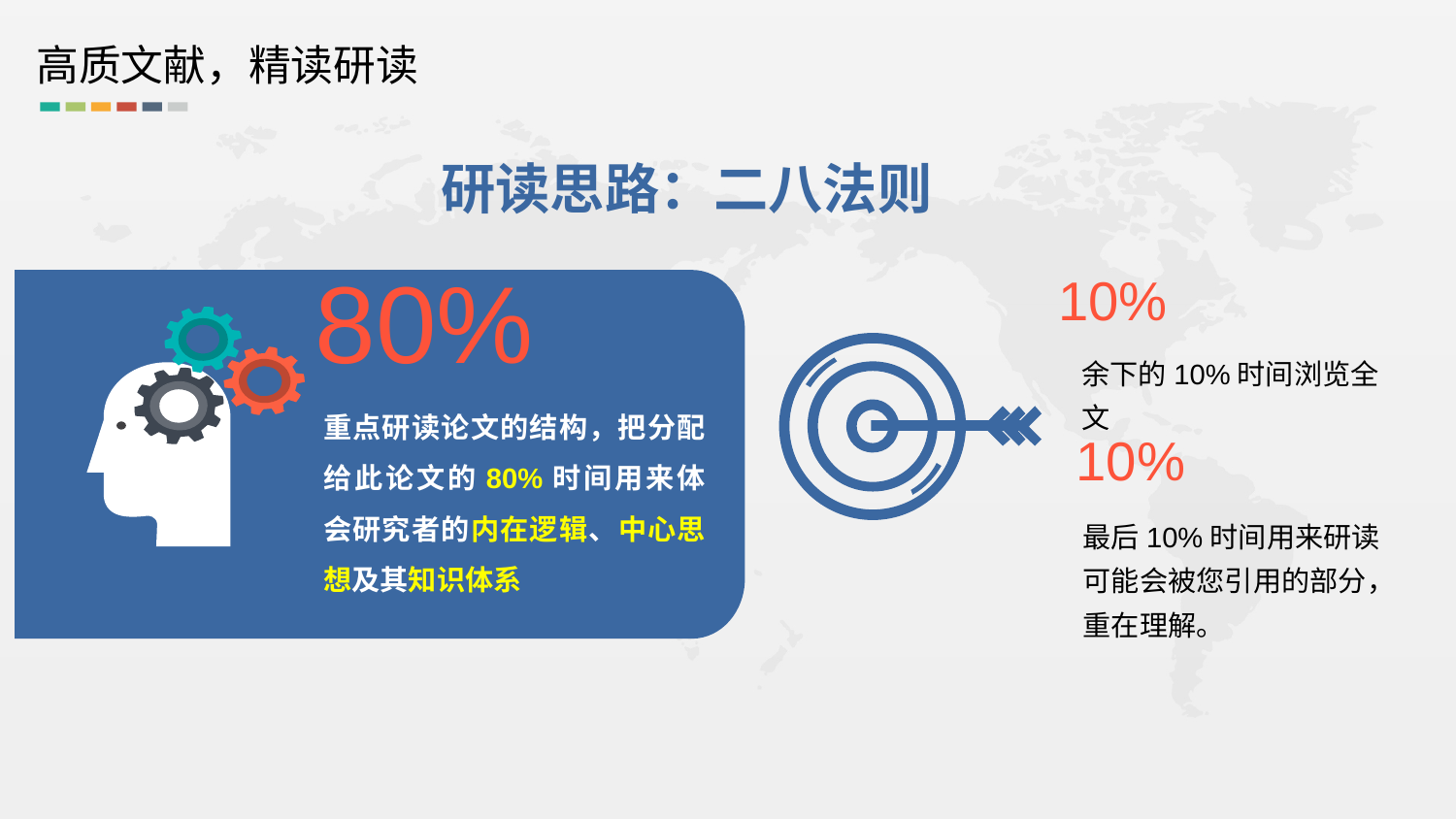

高质文献，精读研读

研读思路：二八法则
80%
10%

余下的10%时间浏览全文
重点研读论文的结构，把分配给此论文的80%时间用来体会研究者的内在逻辑、中心思想及其知识体系
10%
最后10%时间用来研读可能会被您引用的部分，重在理解。